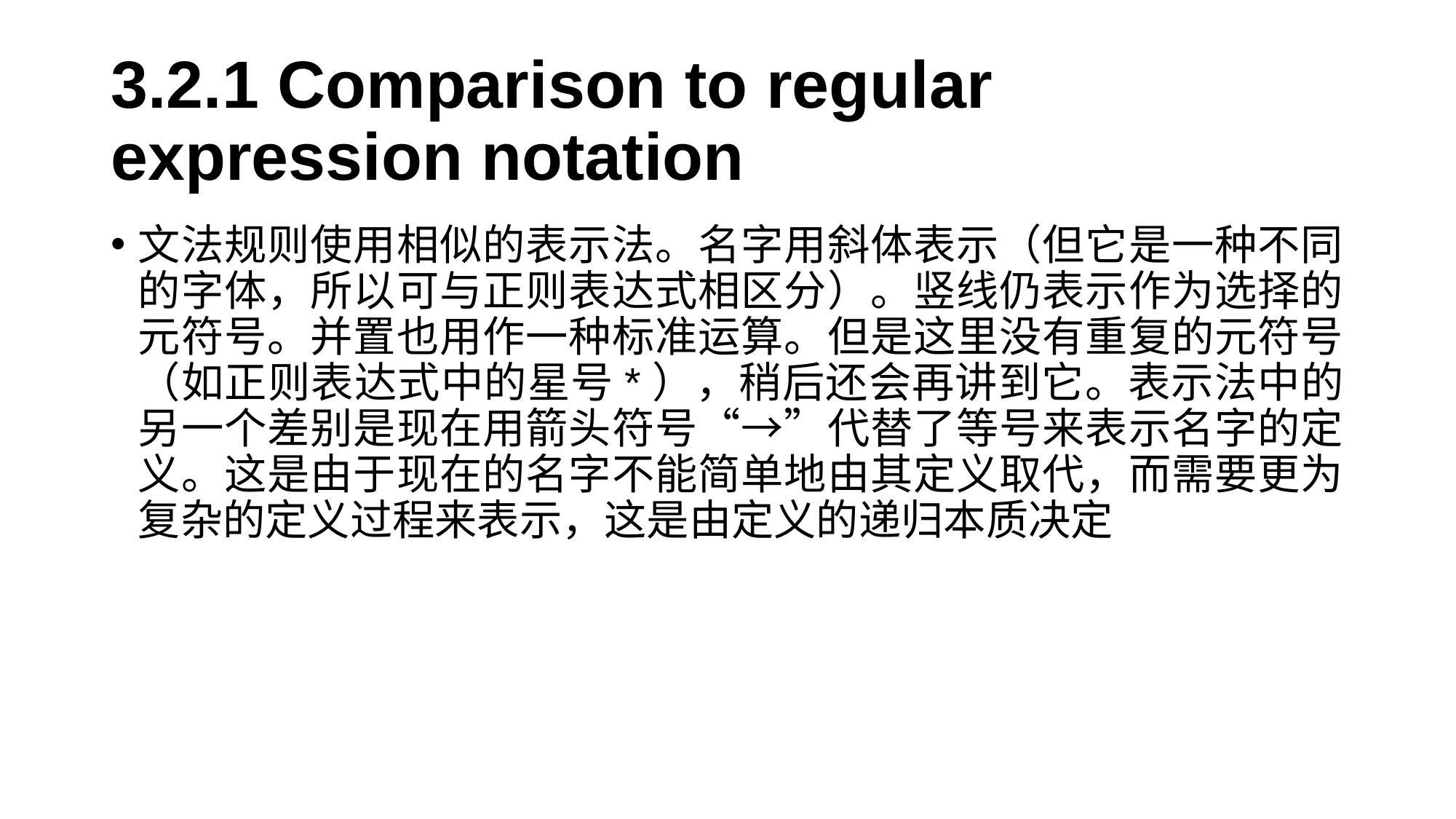

# 3.2.1 Comparison to regular expression notation
文法规则使用相似的表示法。名字用斜体表示（但它是一种不同的字体，所以可与正则表达式相区分）。竖线仍表示作为选择的元符号。并置也用作一种标准运算。但是这里没有重复的元符号（如正则表达式中的星号*），稍后还会再讲到它。表示法中的另一个差别是现在用箭头符号“→”代替了等号来表示名字的定义。这是由于现在的名字不能简单地由其定义取代，而需要更为复杂的定义过程来表示，这是由定义的递归本质决定